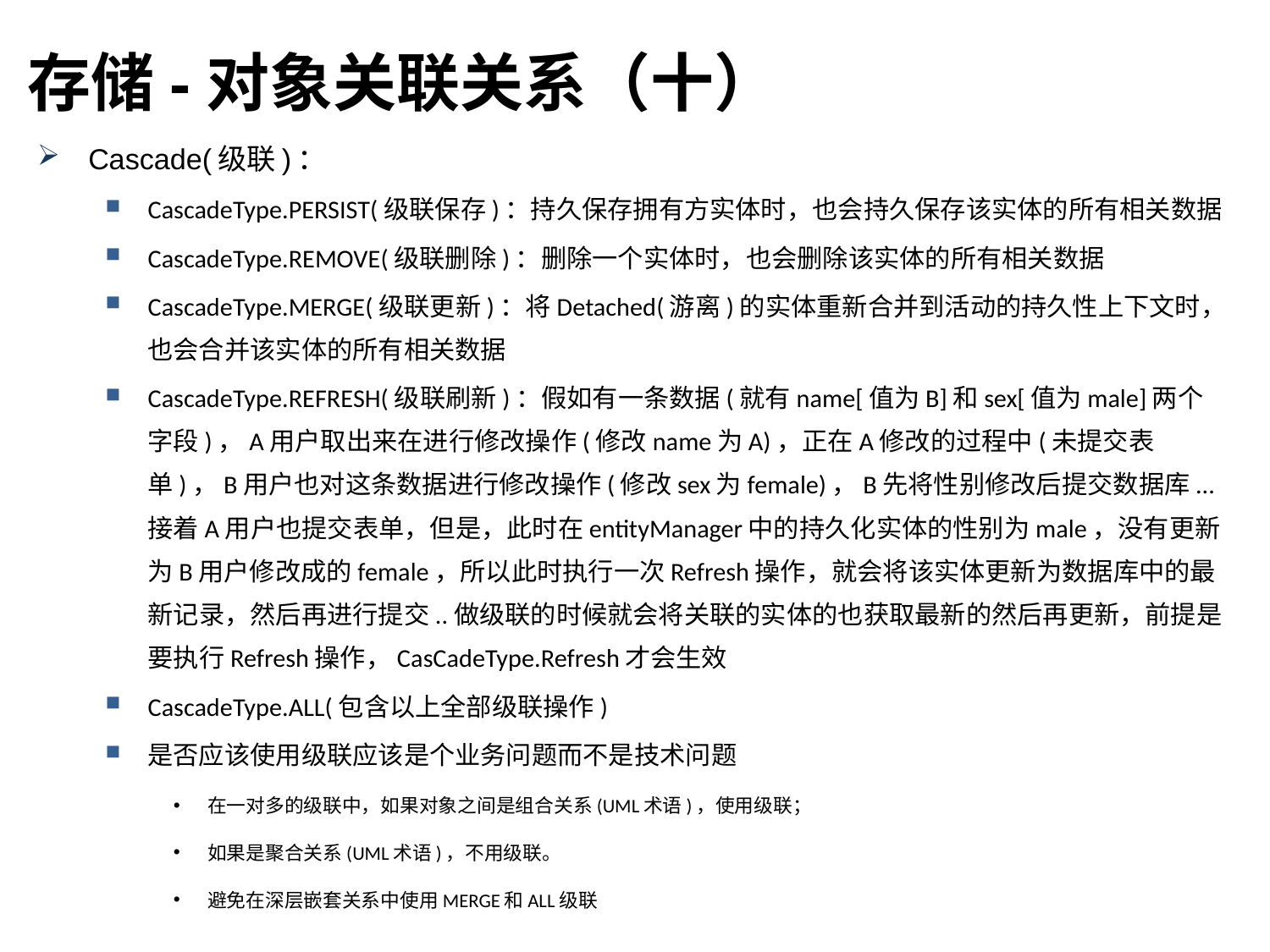

存储-对象关联关系（十）
Cascade(级联)：
CascadeType.PERSIST(级联保存)：持久保存拥有方实体时，也会持久保存该实体的所有相关数据
CascadeType.REMOVE(级联删除)：删除一个实体时，也会删除该实体的所有相关数据
CascadeType.MERGE(级联更新)：将Detached(游离)的实体重新合并到活动的持久性上下文时，也会合并该实体的所有相关数据
CascadeType.REFRESH(级联刷新)：假如有一条数据(就有name[值为B]和sex[值为male]两个字段)，A用户取出来在进行修改操作(修改name为A)，正在A修改的过程中(未提交表单)，B用户也对这条数据进行修改操作(修改sex为female)，B先将性别修改后提交数据库...接着A用户也提交表单，但是，此时在entityManager中的持久化实体的性别为male，没有更新为B用户修改成的female，所以此时执行一次Refresh操作，就会将该实体更新为数据库中的最新记录，然后再进行提交..做级联的时候就会将关联的实体的也获取最新的然后再更新，前提是要执行Refresh操作，CasCadeType.Refresh才会生效
CascadeType.ALL(包含以上全部级联操作)
是否应该使用级联应该是个业务问题而不是技术问题
在一对多的级联中，如果对象之间是组合关系(UML术语)，使用级联；
如果是聚合关系(UML术语)，不用级联。
避免在深层嵌套关系中使用MERGE和ALL级联